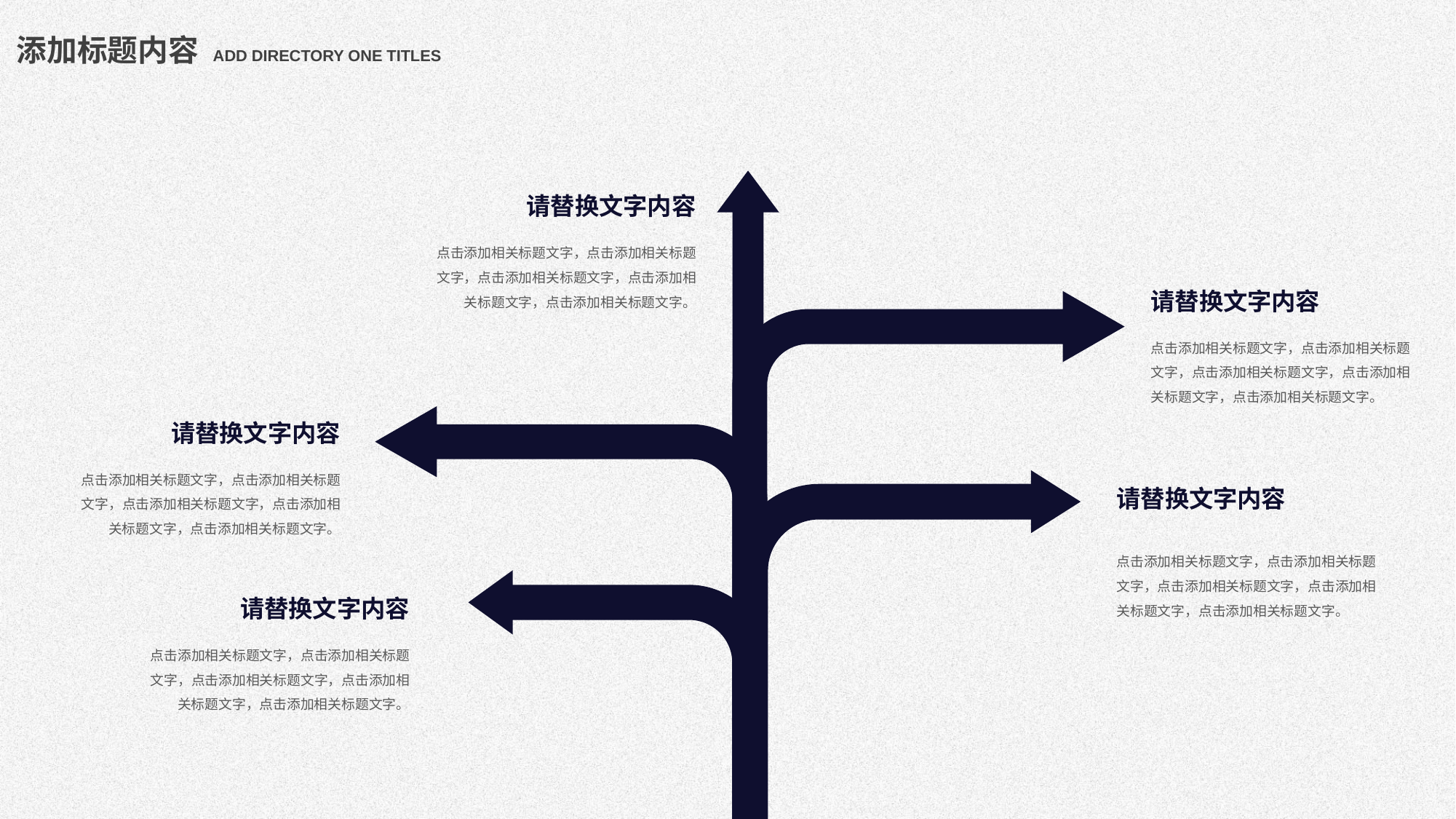

添加标题内容 ADD DIRECTORY ONE TITLES

请替换文字内容
点击添加相关标题文字，点击添加相关标题文字，点击添加相关标题文字，点击添加相关标题文字，点击添加相关标题文字。
请替换文字内容
点击添加相关标题文字，点击添加相关标题文字，点击添加相关标题文字，点击添加相关标题文字，点击添加相关标题文字。

请替换文字内容
点击添加相关标题文字，点击添加相关标题文字，点击添加相关标题文字，点击添加相关标题文字，点击添加相关标题文字。

请替换文字内容
点击添加相关标题文字，点击添加相关标题文字，点击添加相关标题文字，点击添加相关标题文字，点击添加相关标题文字。

请替换文字内容
点击添加相关标题文字，点击添加相关标题文字，点击添加相关标题文字，点击添加相关标题文字，点击添加相关标题文字。